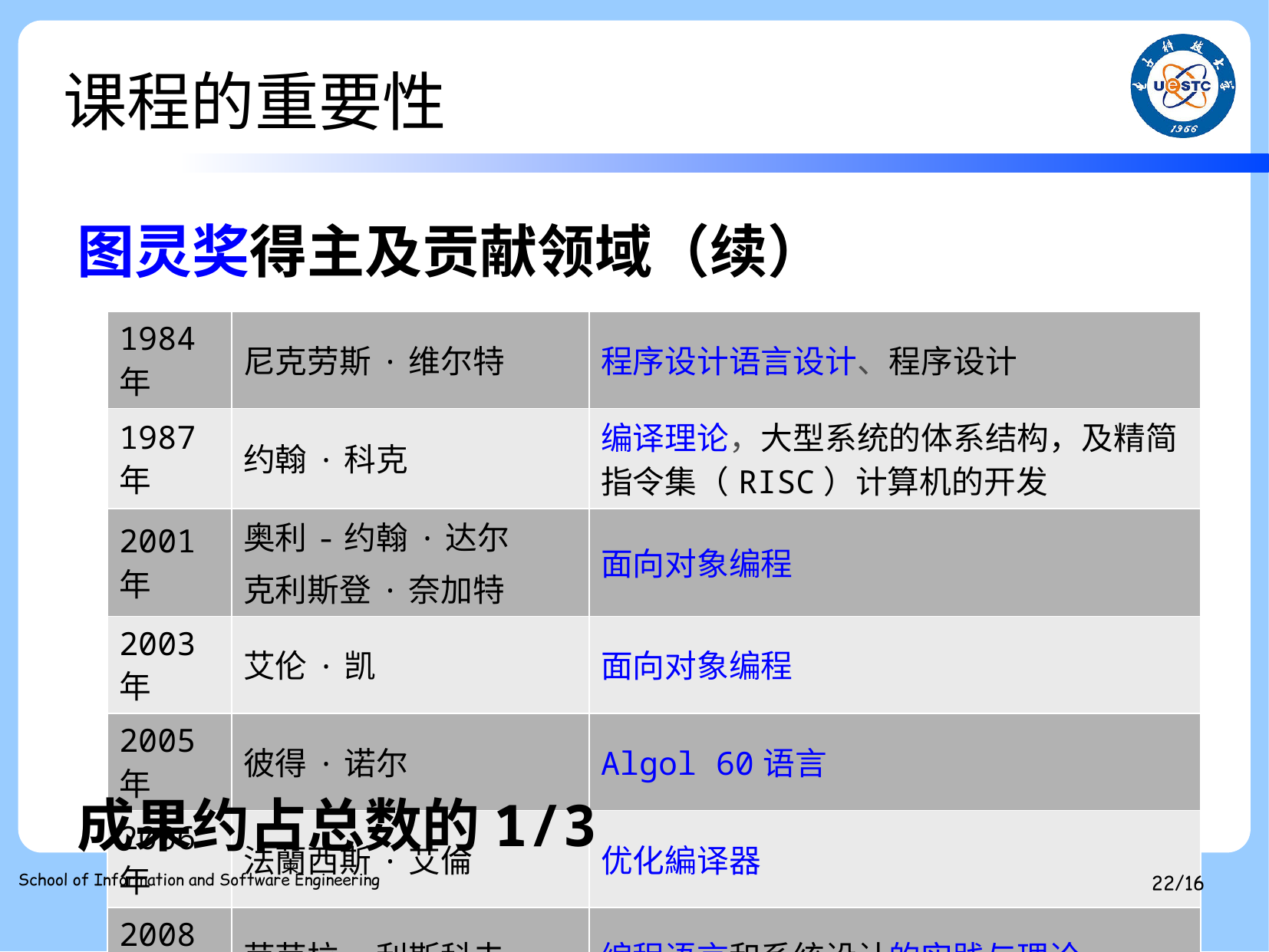

课程的重要性
图灵奖得主及贡献领域（续）

成果约占总数的1/3
| 1984年 | 尼克劳斯·维尔特 | 程序设计语言设计、程序设计 |
| --- | --- | --- |
| 1987年 | 约翰·科克 | 编译理论，大型系统的体系结构，及精简指令集（RISC）计算机的开发 |
| 2001年 | 奥利-约翰·达尔 克利斯登·奈加特 | 面向对象编程 |
| 2003年 | 艾伦·凯 | 面向对象编程 |
| 2005年 | 彼得·诺尔 | Algol 60语言 |
| 2006年 | 法蘭西斯·艾倫 | 优化編译器 |
| 2008年 | 芭芭拉·利斯科夫 | 编程语言和系统设计的实践与理论 |
School of Information and Software Engineering
Zhou, Erqiang
22/16